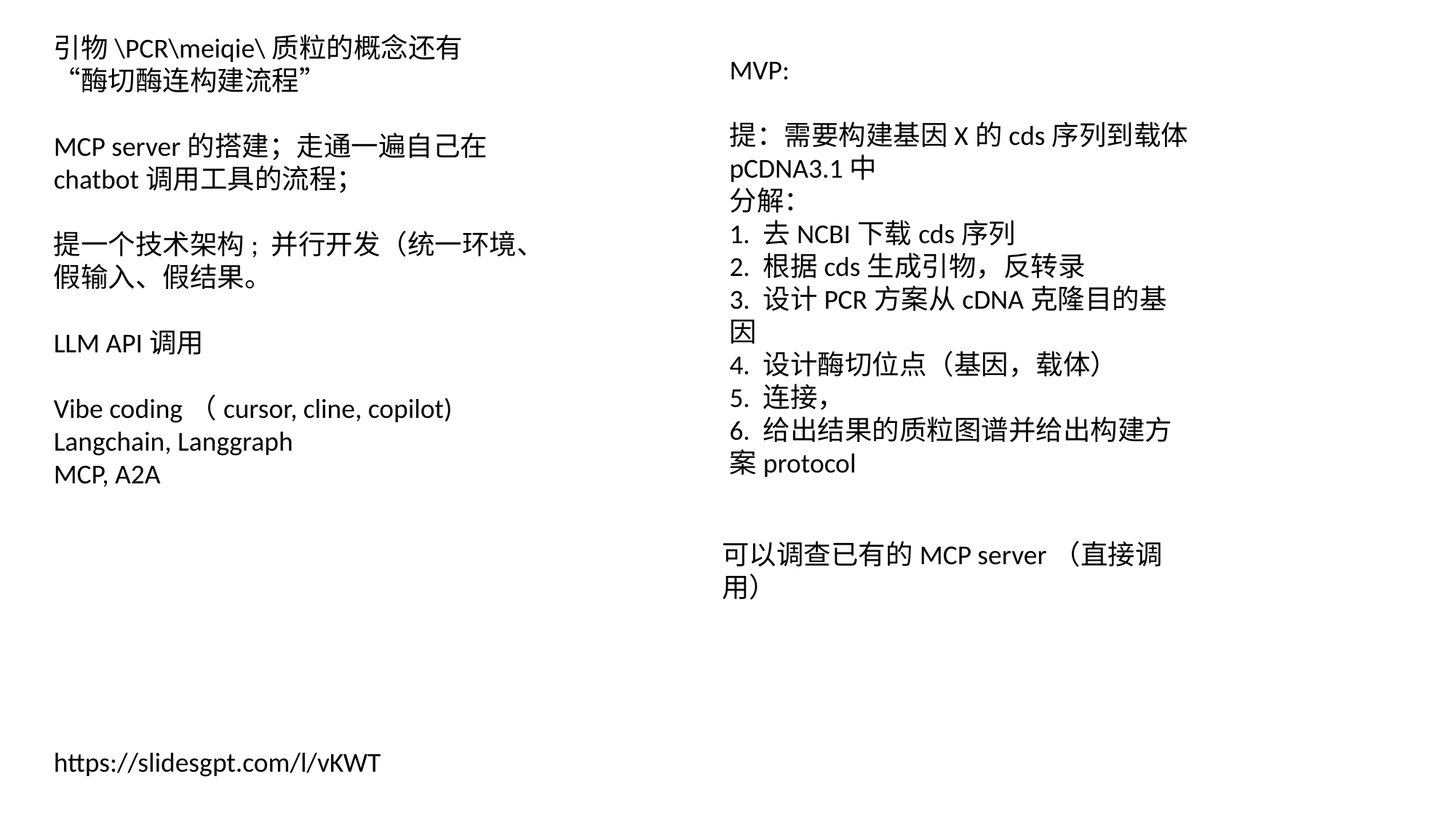

引物\PCR\meiqie\质粒的概念还有“酶切酶连构建流程”

MCP server的搭建；走通一遍自己在chatbot调用工具的流程；

提一个技术架构; 并行开发（统一环境、假输入、假结果。

LLM API调用

Vibe coding（cursor, cline, copilot)
Langchain, Langgraph
MCP, A2A
MVP:

提：需要构建基因X的cds序列到载体pCDNA3.1中
分解：
1. 去NCBI下载cds序列
2. 根据cds生成引物，反转录
3. 设计PCR方案从cDNA克隆目的基因
4. 设计酶切位点（基因，载体）
5. 连接，
6. 给出结果的质粒图谱并给出构建方案protocol
可以调查已有的MCP server（直接调用）
https://slidesgpt.com/l/vKWT